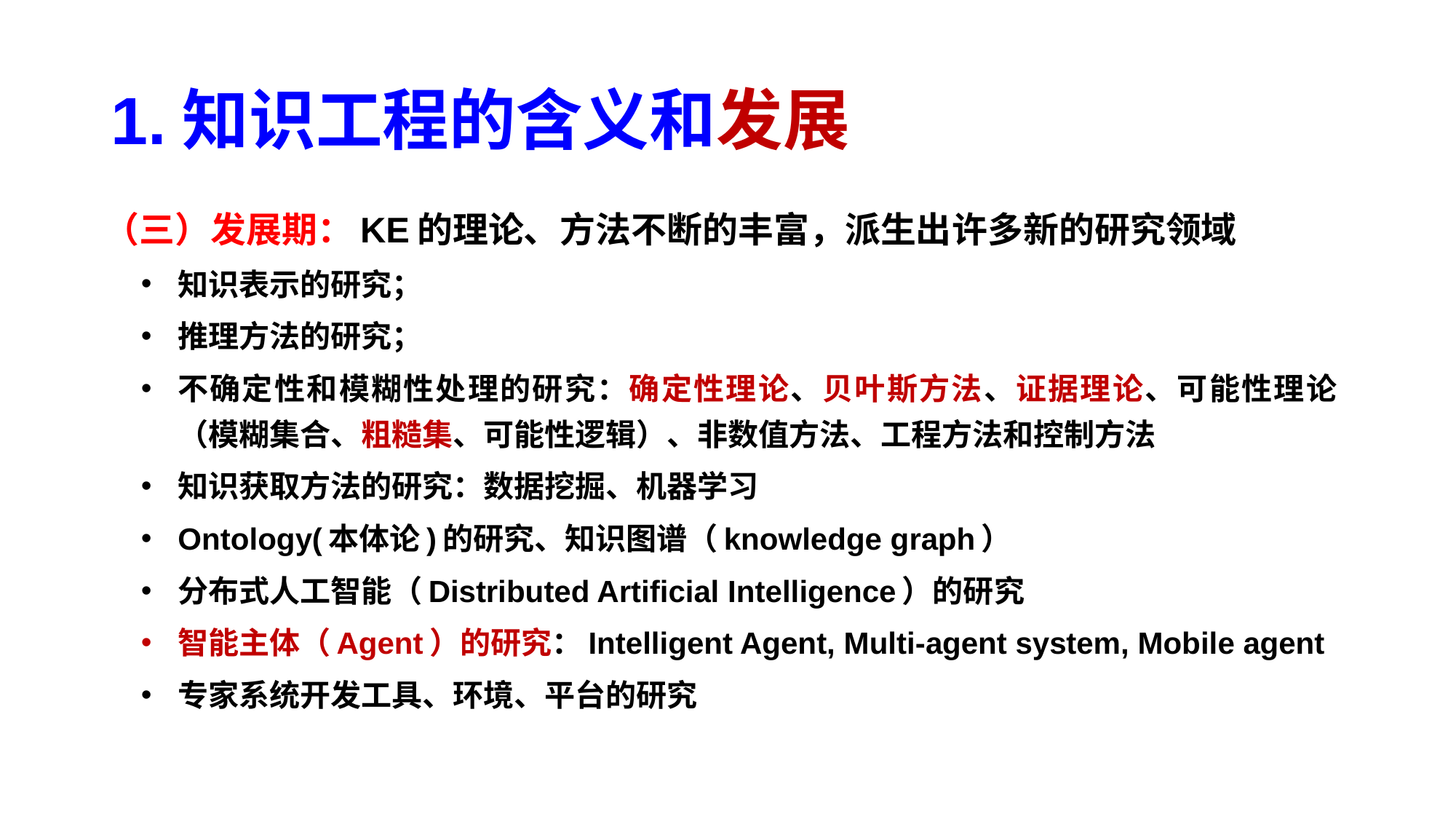

# 1.知识工程的含义和发展
（三）发展期：KE的理论、方法不断的丰富，派生出许多新的研究领域
知识表示的研究；
推理方法的研究；
不确定性和模糊性处理的研究：确定性理论、贝叶斯方法、证据理论、可能性理论（模糊集合、粗糙集、可能性逻辑）、非数值方法、工程方法和控制方法
知识获取方法的研究：数据挖掘、机器学习
Ontology(本体论)的研究、知识图谱（knowledge graph）
分布式人工智能（Distributed Artificial Intelligence）的研究
智能主体（Agent）的研究：Intelligent Agent, Multi-agent system, Mobile agent
专家系统开发工具、环境、平台的研究